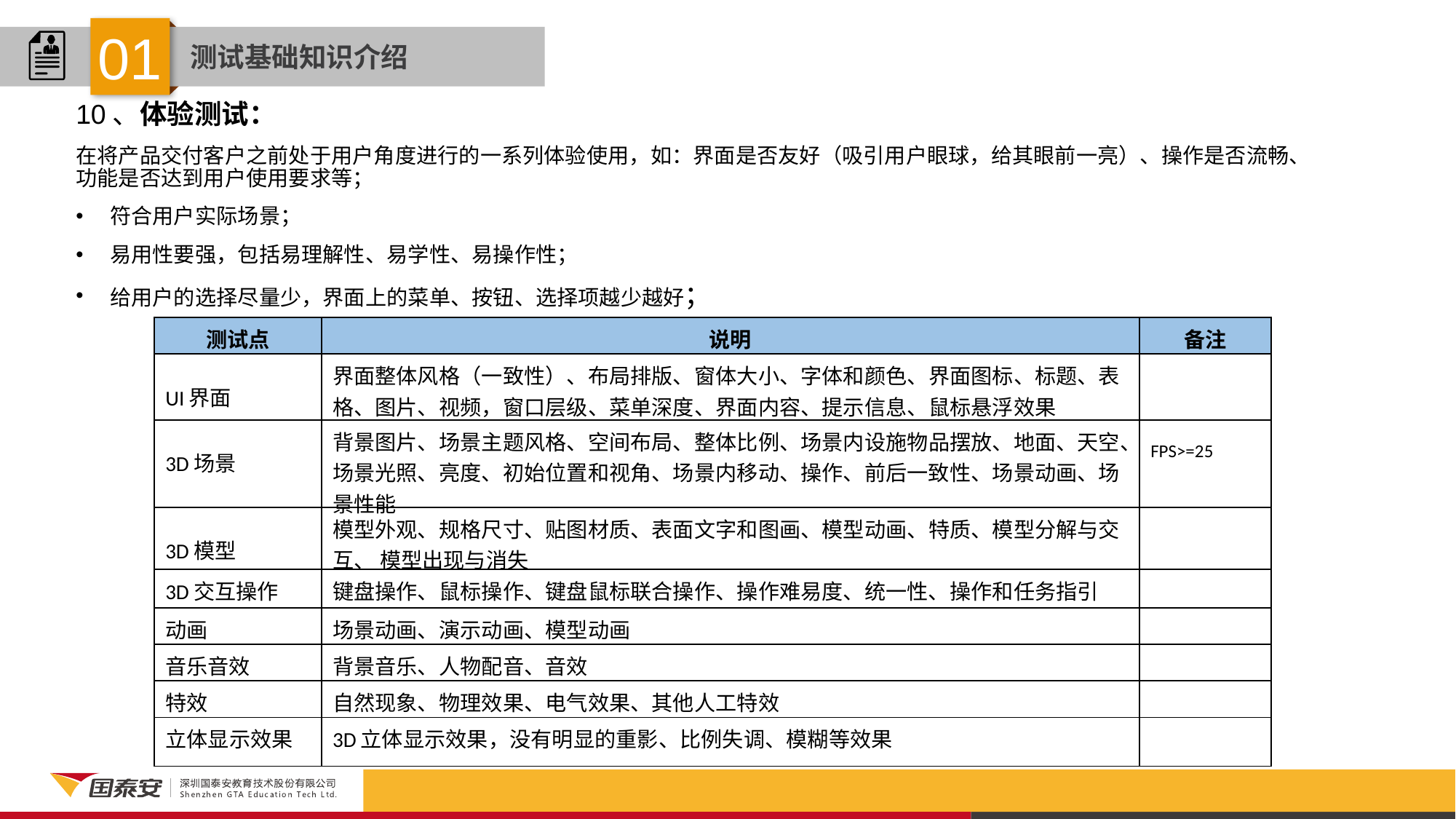

01

测试基础知识介绍
10、体验测试：
在将产品交付客户之前处于用户角度进行的一系列体验使用，如：界面是否友好（吸引用户眼球，给其眼前一亮）、操作是否流畅、功能是否达到用户使用要求等；
符合用户实际场景；
易用性要强，包括易理解性、易学性、易操作性；
给用户的选择尽量少，界面上的菜单、按钮、选择项越少越好；
| 测试点 | 说明 | 备注 |
| --- | --- | --- |
| UI界面 | 界面整体风格（一致性）、布局排版、窗体大小、字体和颜色、界面图标、标题、表格、图片、视频，窗口层级、菜单深度、界面内容、提示信息、鼠标悬浮效果 |  |
| 3D场景 | 背景图片、场景主题风格、空间布局、整体比例、场景内设施物品摆放、地面、天空、场景光照、亮度、初始位置和视角、场景内移动、操作、前后一致性、场景动画、场景性能 | FPS>=25 |
| 3D模型 | 模型外观、规格尺寸、贴图材质、表面文字和图画、模型动画、特质、模型分解与交互、 模型出现与消失 |  |
| 3D交互操作 | 键盘操作、鼠标操作、键盘鼠标联合操作、操作难易度、统一性、操作和任务指引 |  |
| 动画 | 场景动画、演示动画、模型动画 |  |
| 音乐音效 | 背景音乐、人物配音、音效 |  |
| 特效 | 自然现象、物理效果、电气效果、其他人工特效 |  |
| 立体显示效果 | 3D立体显示效果，没有明显的重影、比例失调、模糊等效果 |  |